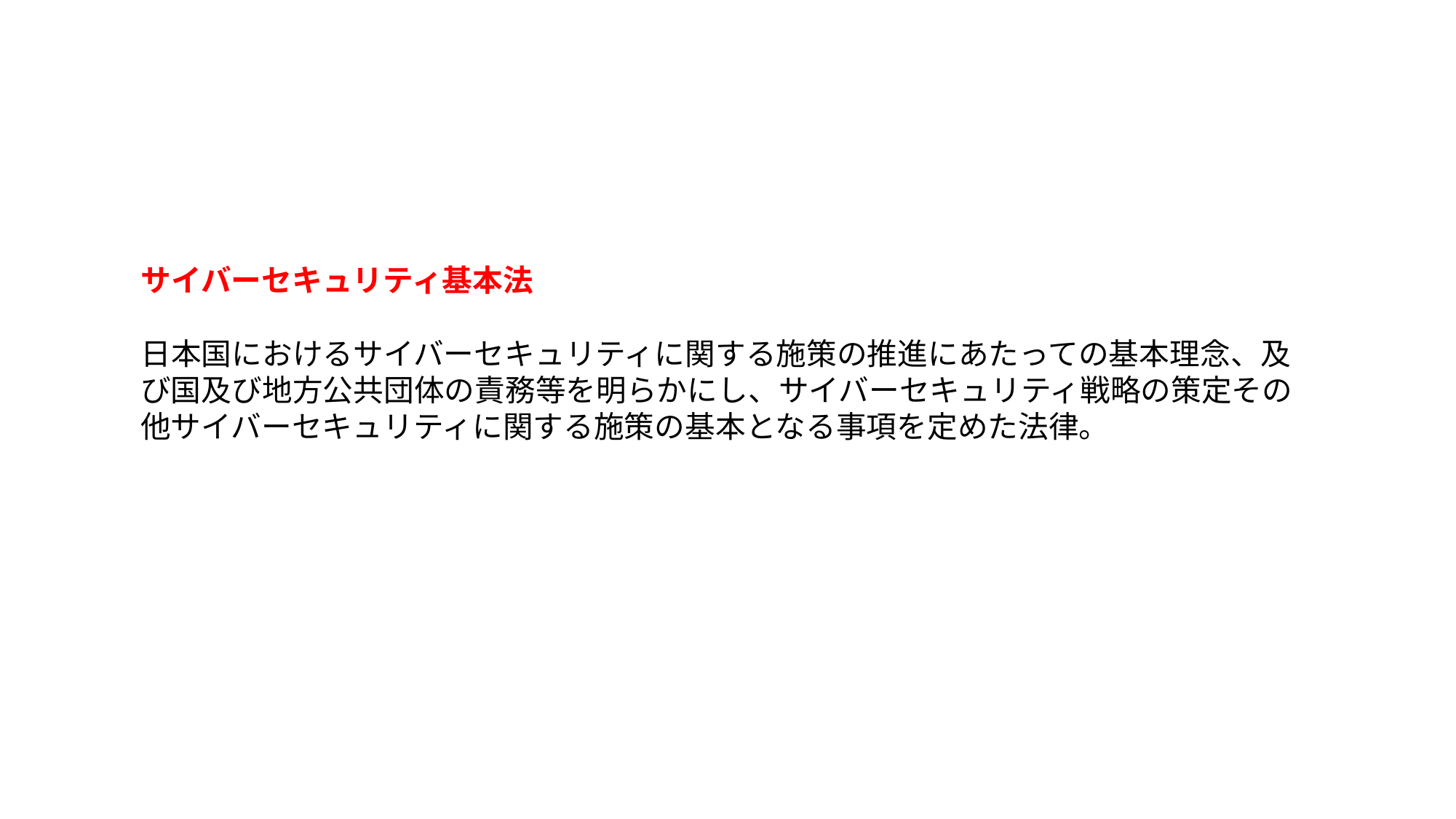

サイバーセキュリティ基本法

日本国におけるサイバーセキュリティに関する施策の推進にあたっての基本理念、及び国及び地方公共団体の責務等を明らかにし、サイバーセキュリティ戦略の策定その他サイバーセキュリティに関する施策の基本となる事項を定めた法律。